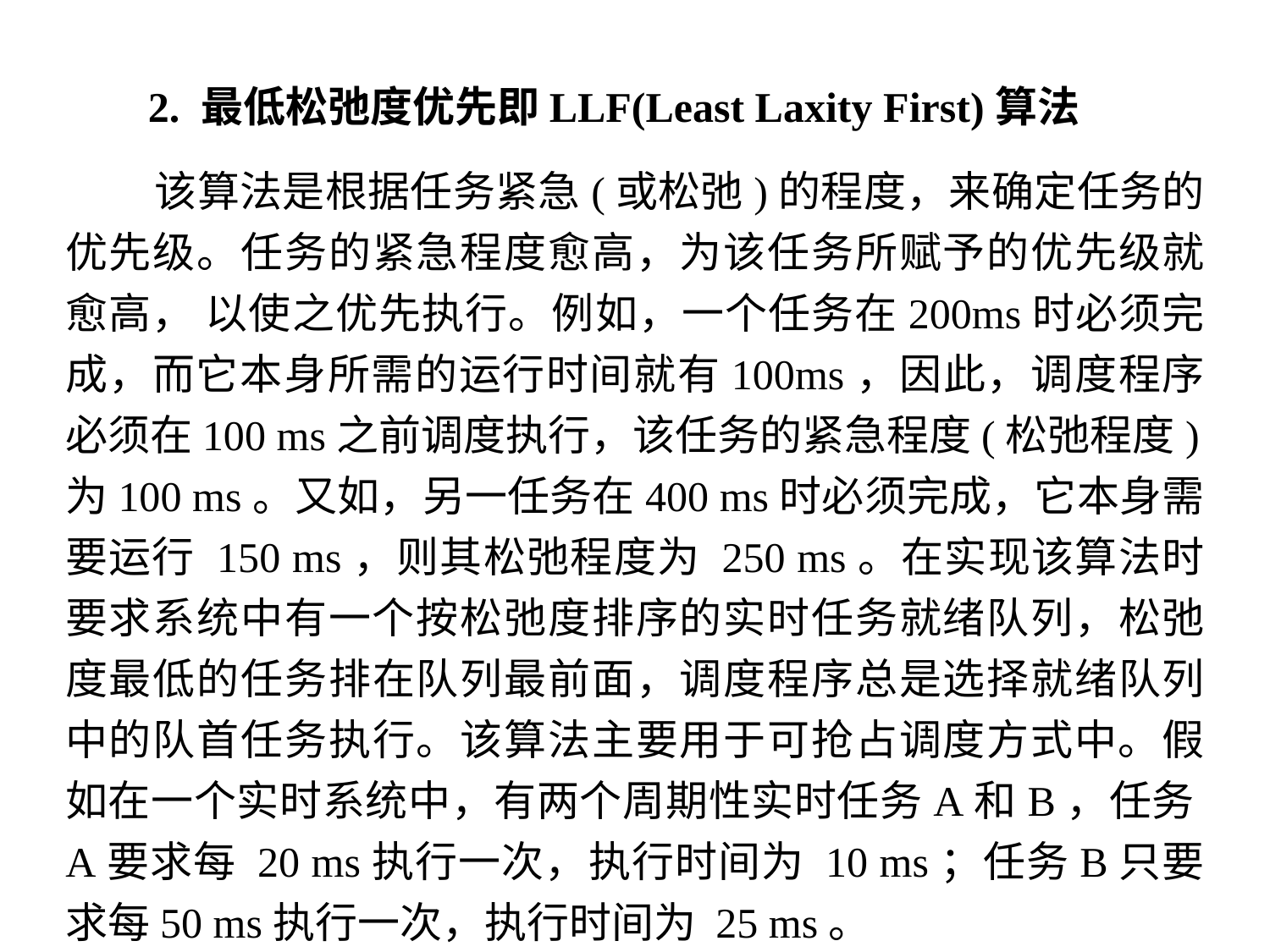

2. 最低松弛度优先即LLF(Least Laxity First)算法
        该算法是根据任务紧急(或松弛)的程度，来确定任务的优先级。任务的紧急程度愈高，为该任务所赋予的优先级就愈高， 以使之优先执行。例如，一个任务在200ms时必须完成，而它本身所需的运行时间就有100ms，因此，调度程序必须在100 ms之前调度执行，该任务的紧急程度(松弛程度)为100 ms。又如，另一任务在400 ms时必须完成，它本身需要运行 150 ms，则其松弛程度为 250 ms。在实现该算法时要求系统中有一个按松弛度排序的实时任务就绪队列，松弛度最低的任务排在队列最前面，调度程序总是选择就绪队列中的队首任务执行。该算法主要用于可抢占调度方式中。假如在一个实时系统中，有两个周期性实时任务A和B，任务A要求每 20 ms执行一次，执行时间为 10 ms；任务B只要求每50 ms执行一次，执行时间为 25 ms。